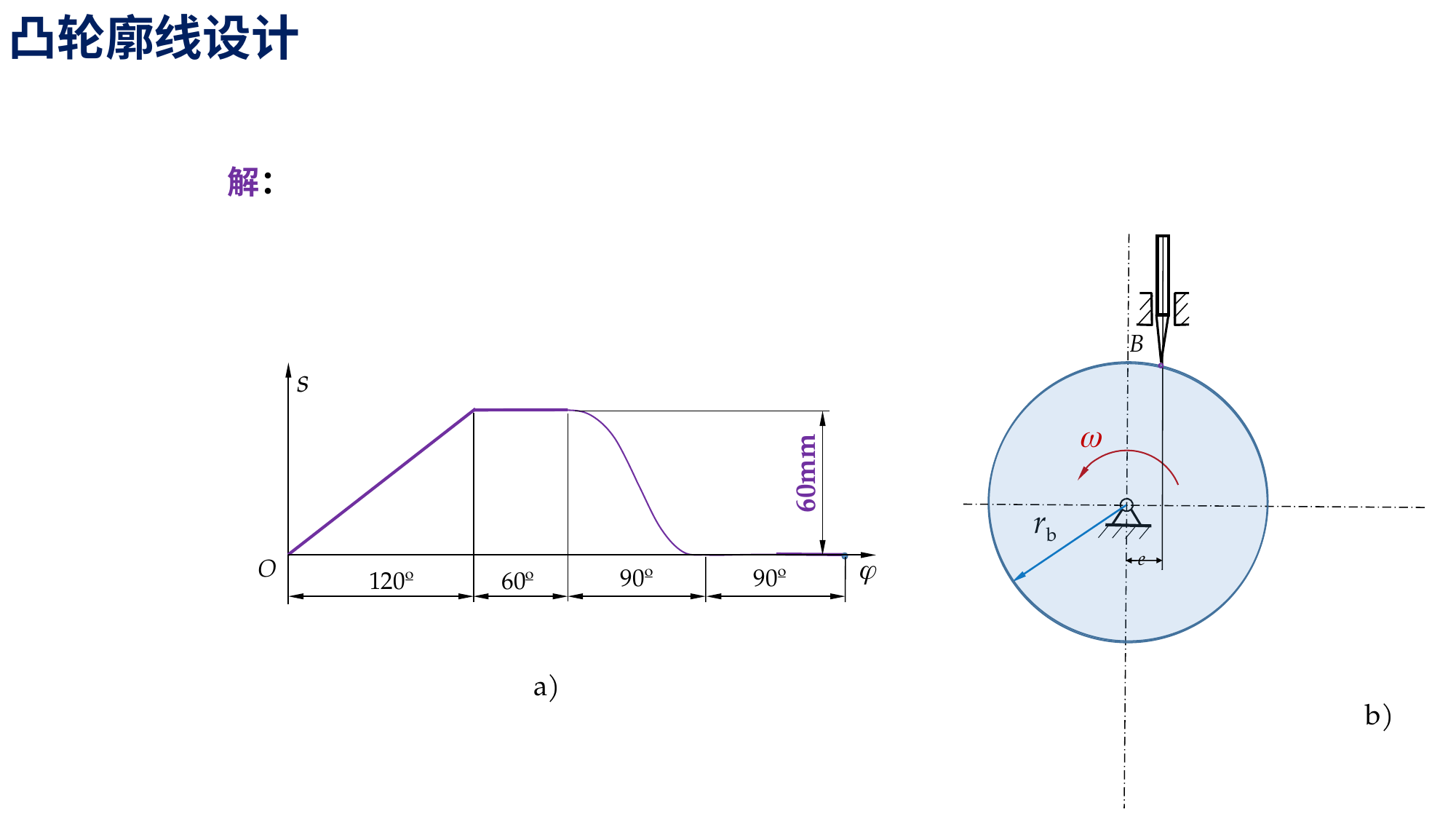

凸轮廓线设计

解：

B

rb

b)
s

60mm
ϕ
O

90º
90º
120º
60º
ω
e

a)